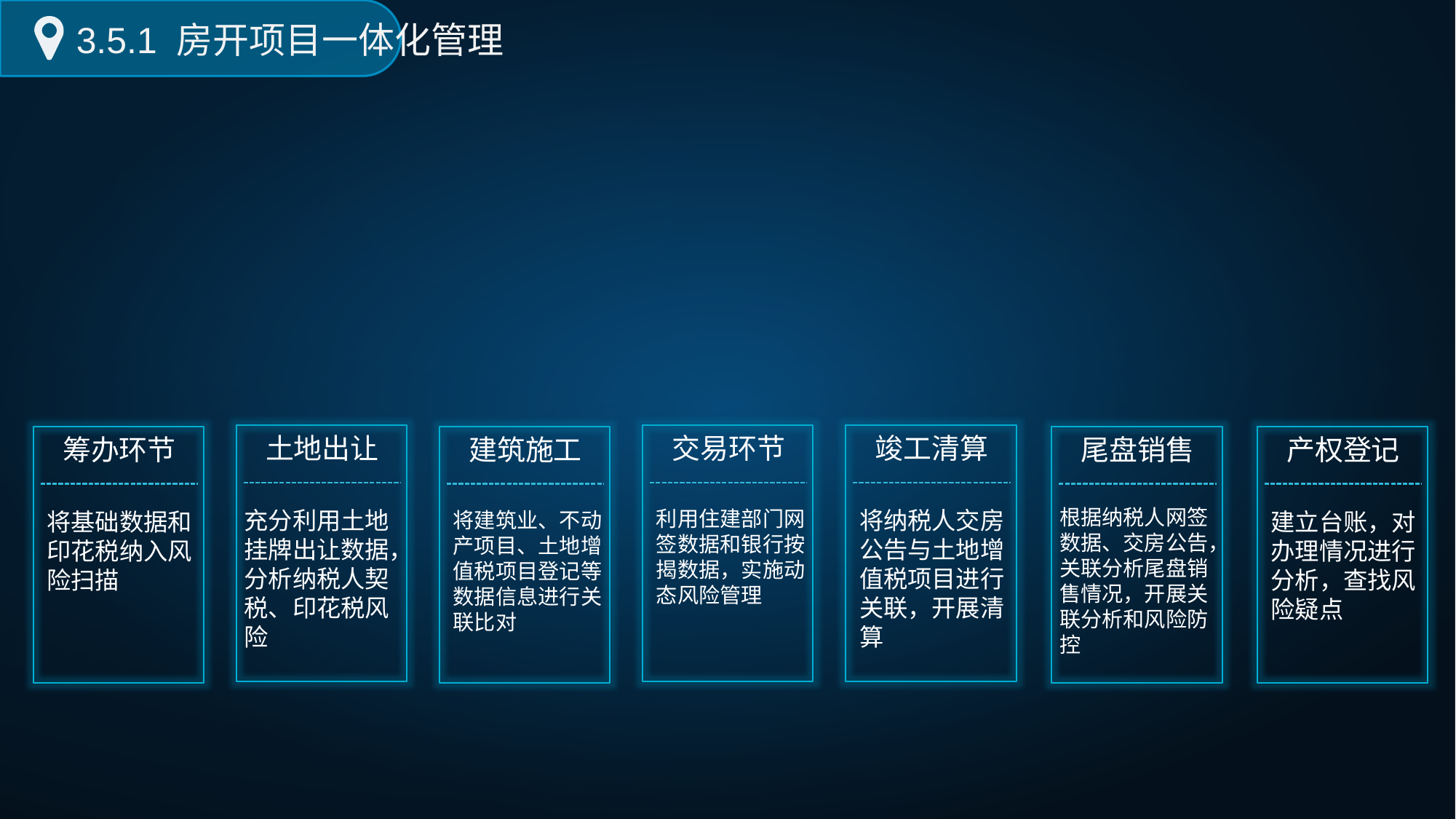

3.5.1 房开项目一体化管理

2

4

5

1

3

6

7

土地出让
充分利用土地挂牌出让数据，分析纳税人契税、印花税风险

交易环节
利用住建部门网签数据和银行按揭数据，实施动态风险管理

竣工清算
将纳税人交房公告与土地增值税项目进行关联，开展清算

筹办环节
将基础数据和印花税纳入风险扫描

建筑施工
将建筑业、不动产项目、土地增值税项目登记等数据信息进行关联比对
尾盘销售
根据纳税人网签数据、交房公告，关联分析尾盘销售情况，开展关联分析和风险防控

产权登记
建立台账，对办理情况进行分析，查找风险疑点